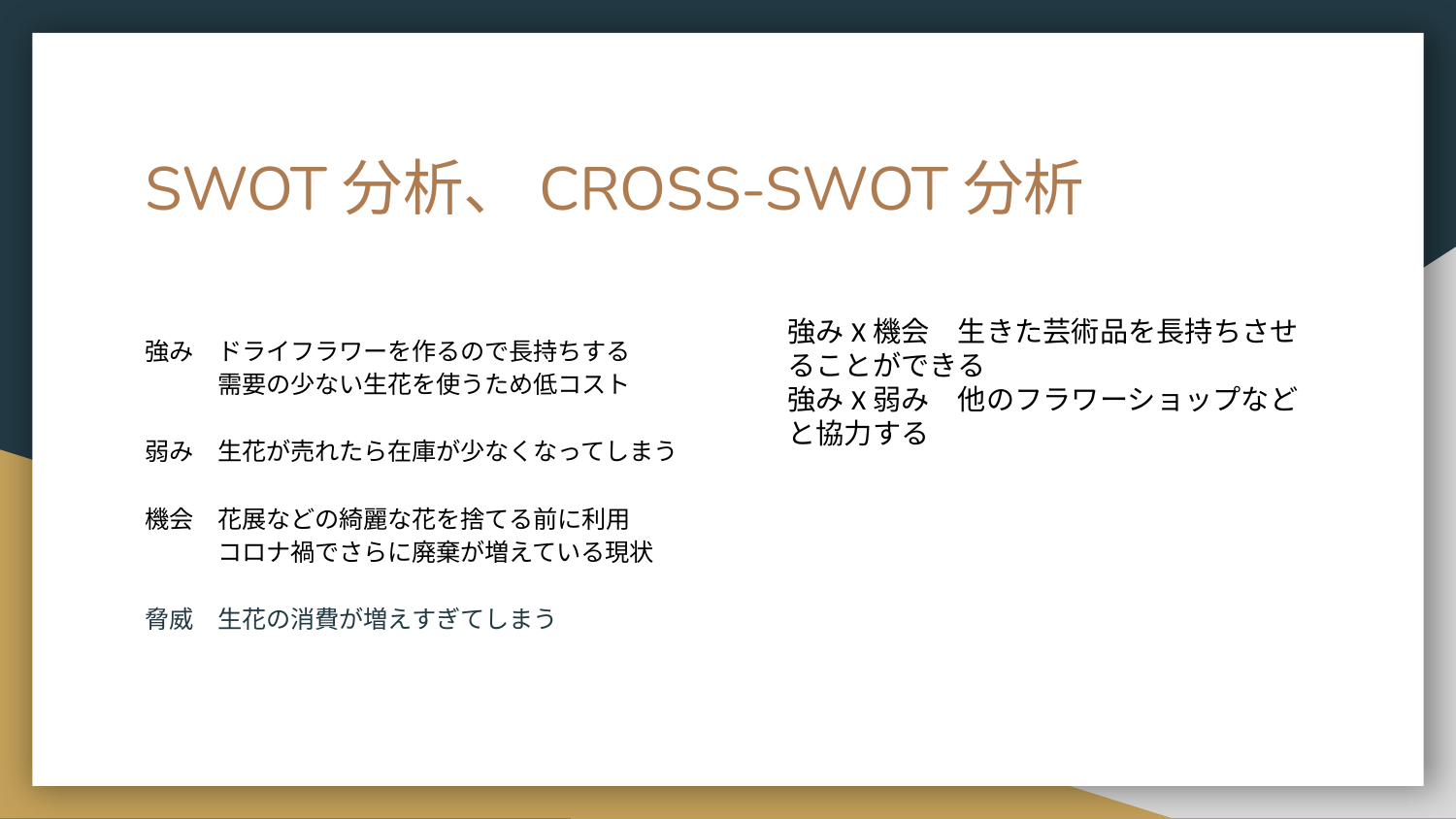

# SWOT分析、CROSS-SWOT分析
強みX機会　生きた芸術品を長持ちさせることができる
強みX弱み　他のフラワーショップなどと協力する

強み　ドライフラワーを作るので長持ちする
　　　需要の少ない生花を使うため低コスト

弱み　生花が売れたら在庫が少なくなってしまう

機会　花展などの綺麗な花を捨てる前に利用
　　　コロナ禍でさらに廃棄が増えている現状

脅威　生花の消費が増えすぎてしまう